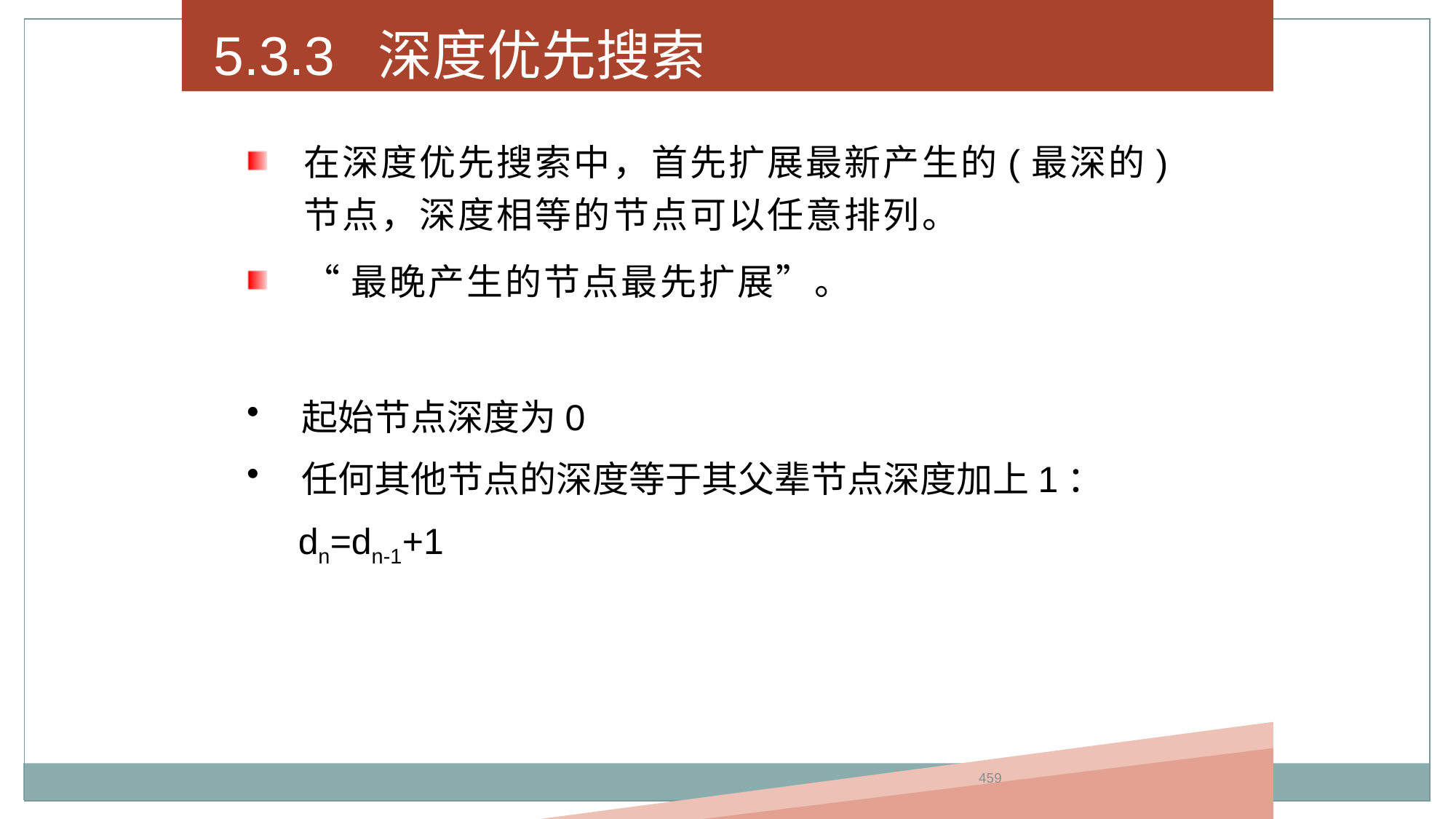

5.3.3  深度优先搜索
在深度优先搜索中，首先扩展最新产生的(最深的)节点，深度相等的节点可以任意排列。
“最晚产生的节点最先扩展”。

起始节点深度为0
任何其他节点的深度等于其父辈节点深度加上1：
     dn=dn-1+1

459